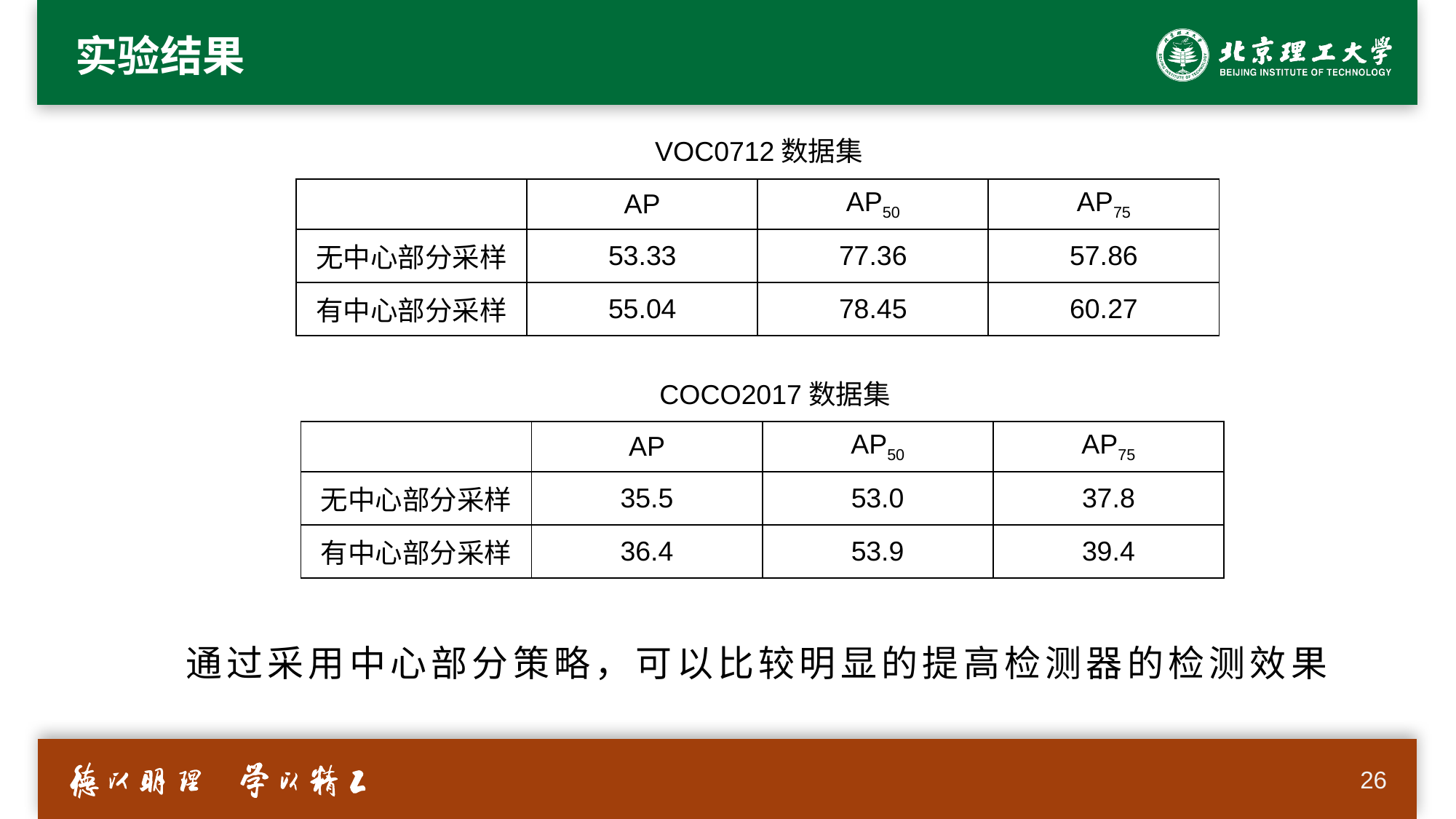

# 实验结果
VOC0712数据集
|  | AP | AP50 | AP75 |
| --- | --- | --- | --- |
| 无中心部分采样 | 53.33 | 77.36 | 57.86 |
| 有中心部分采样 | 55.04 | 78.45 | 60.27 |
COCO2017数据集
|  | AP | AP50 | AP75 |
| --- | --- | --- | --- |
| 无中心部分采样 | 35.5 | 53.0 | 37.8 |
| 有中心部分采样 | 36.4 | 53.9 | 39.4 |
通过采用中心部分策略，可以比较明显的提高检测器的检测效果